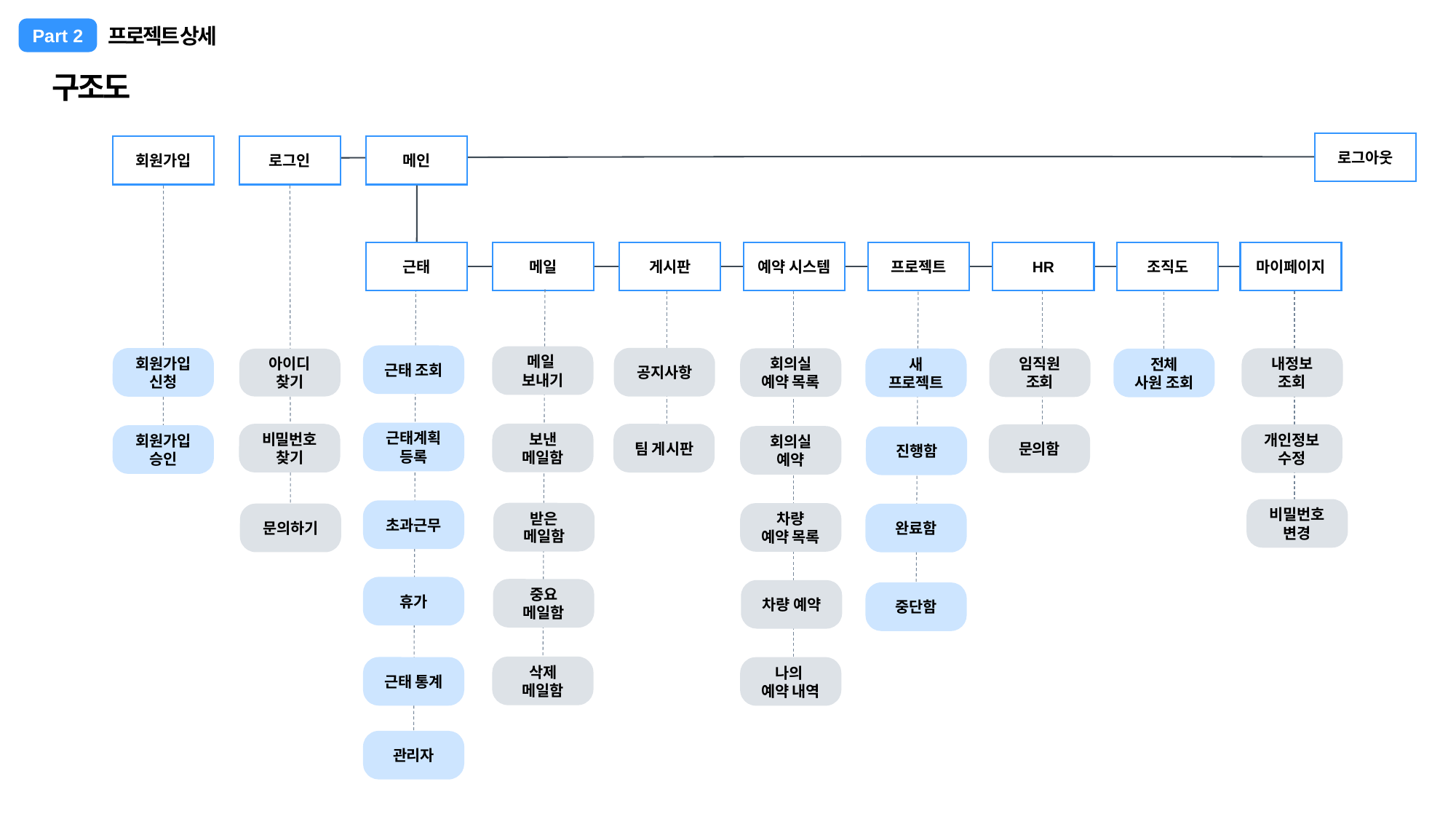

프로젝트 상세

Part 2
구조도

로그아웃

회원가입

로그인

메인

근태

메일

게시판

예약 시스템

프로젝트

HR

조직도

마이페이지

근태 조회

근태계획
등록

초과근무

휴가

근태 통계

관리자

메일
보내기

보낸
메일함

받은
메일함

중요
메일함

삭제
메일함

전체
사원 조회

공지사항

회원가입
신청

회의실
예약 목록

임직원
조회

내정보
조회

새
프로젝트

아이디
찾기

비밀번호
찾기

팀 게시판

문의함

개인정보
수정

회원가입
승인

회의실
예약

진행함

비밀번호
변경

차량
예약 목록

문의하기

완료함

차량 예약

중단함

나의
예약 내역
10